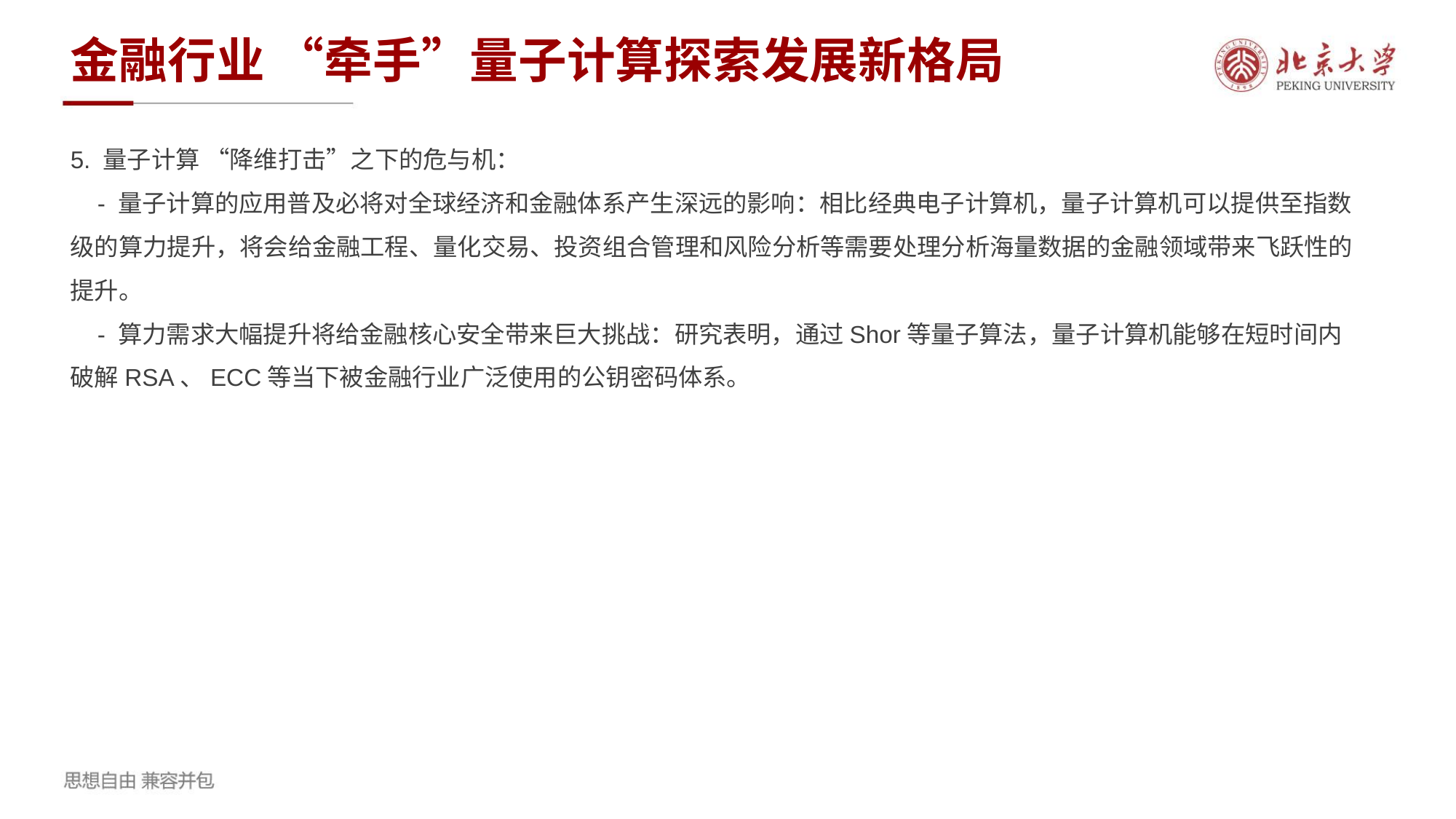

金融行业 “牵手”量子计算探索发展新格局
5. 量子计算 “降维打击”之下的危与机：
    - 量子计算的应用普及必将对全球经济和金融体系产生深远的影响：相比经典电子计算机，量子计算机可以提供至指数级的算力提升，将会给金融工程、量化交易、投资组合管理和风险分析等需要处理分析海量数据的金融领域带来飞跃性的提升。
    - 算力需求大幅提升将给金融核心安全带来巨大挑战：研究表明，通过Shor等量子算法，量子计算机能够在短时间内破解RSA、ECC等当下被金融行业广泛使用的公钥密码体系。